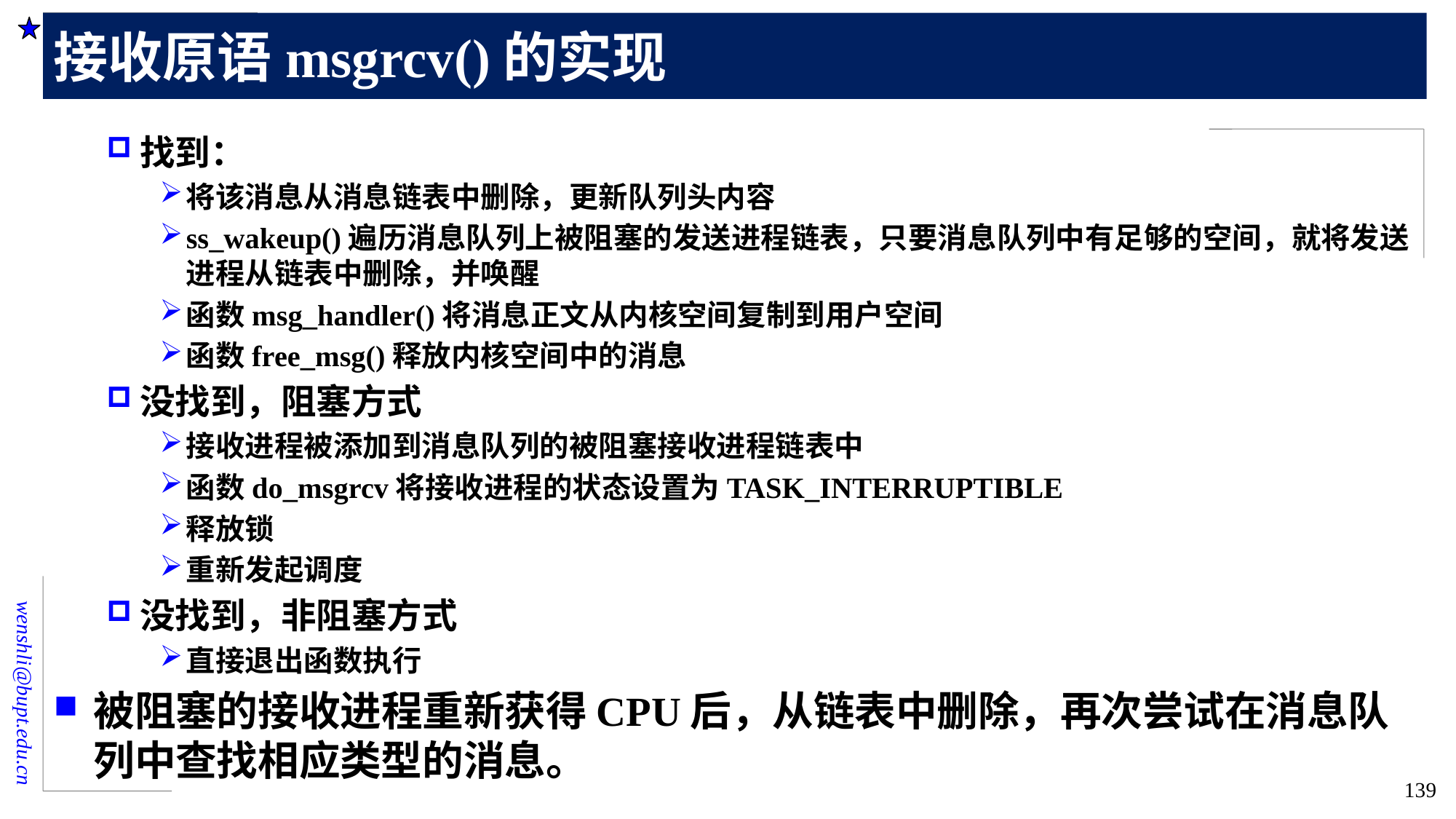

# 接收原语msgrcv()的实现
找到：
将该消息从消息链表中删除，更新队列头内容
ss_wakeup()遍历消息队列上被阻塞的发送进程链表，只要消息队列中有足够的空间，就将发送进程从链表中删除，并唤醒
函数msg_handler()将消息正文从内核空间复制到用户空间
函数free_msg()释放内核空间中的消息
没找到，阻塞方式
接收进程被添加到消息队列的被阻塞接收进程链表中
函数do_msgrcv将接收进程的状态设置为TASK_INTERRUPTIBLE
释放锁
重新发起调度
没找到，非阻塞方式
直接退出函数执行
被阻塞的接收进程重新获得CPU后，从链表中删除，再次尝试在消息队列中查找相应类型的消息。
139